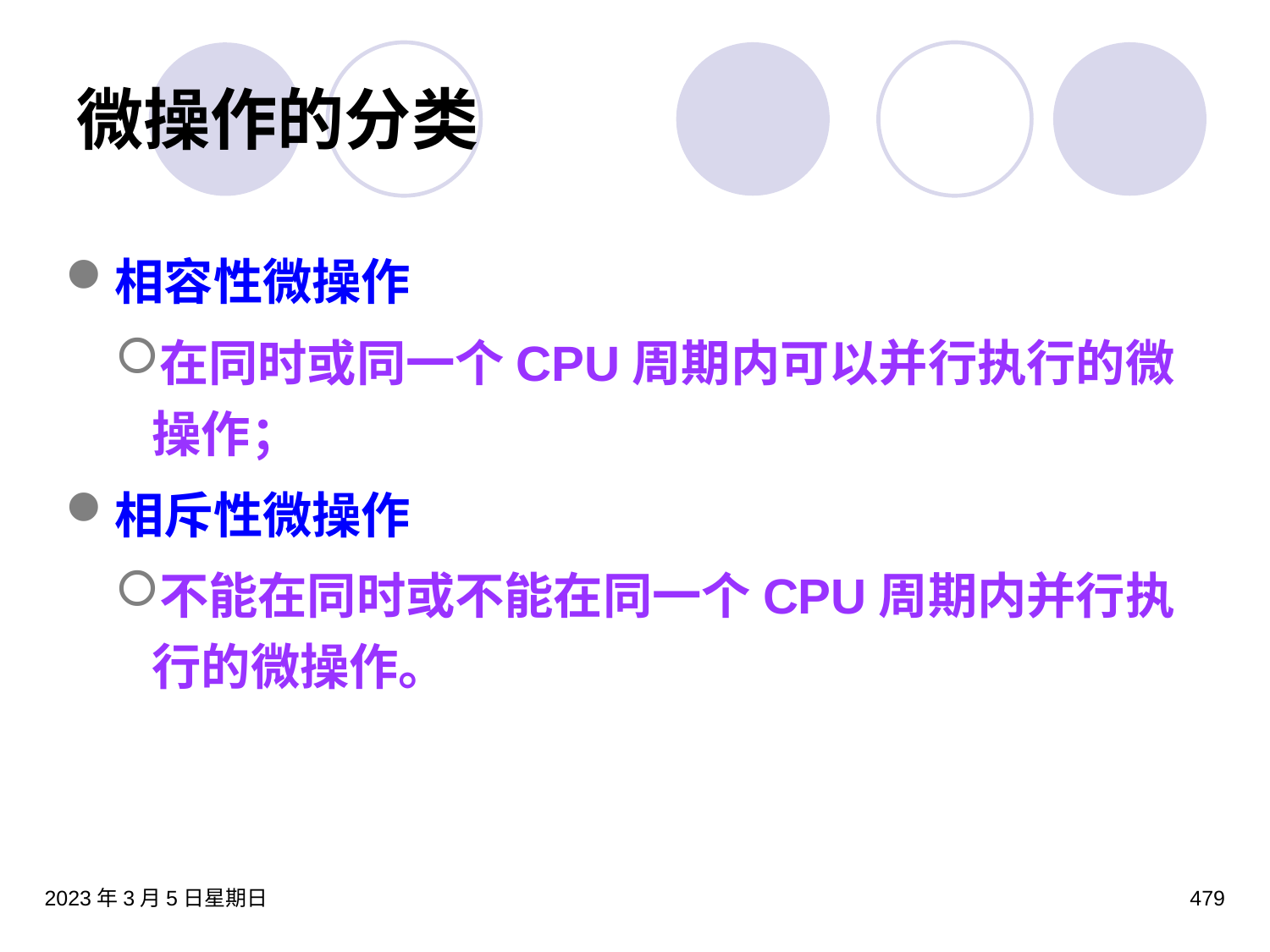

# 微操作的分类
相容性微操作
在同时或同一个CPU周期内可以并行执行的微操作；
相斥性微操作
不能在同时或不能在同一个CPU周期内并行执行的微操作。

2023年3月5日星期日
479